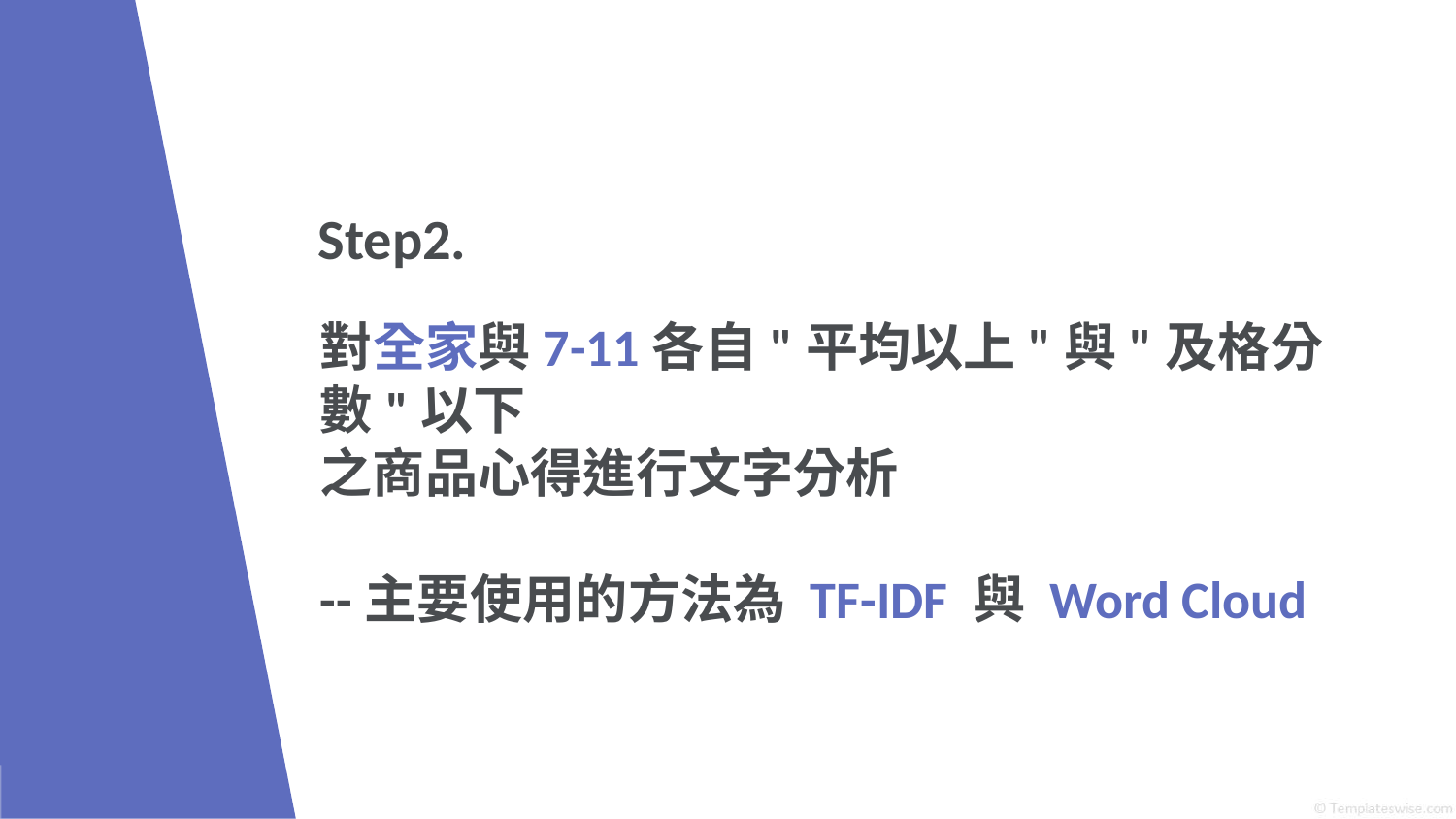

# Step2.
對全家與7-11各自"平均以上"與"及格分數"以下
之商品心得進行文字分析

--主要使用的方法為 TF-IDF 與 Word Cloud